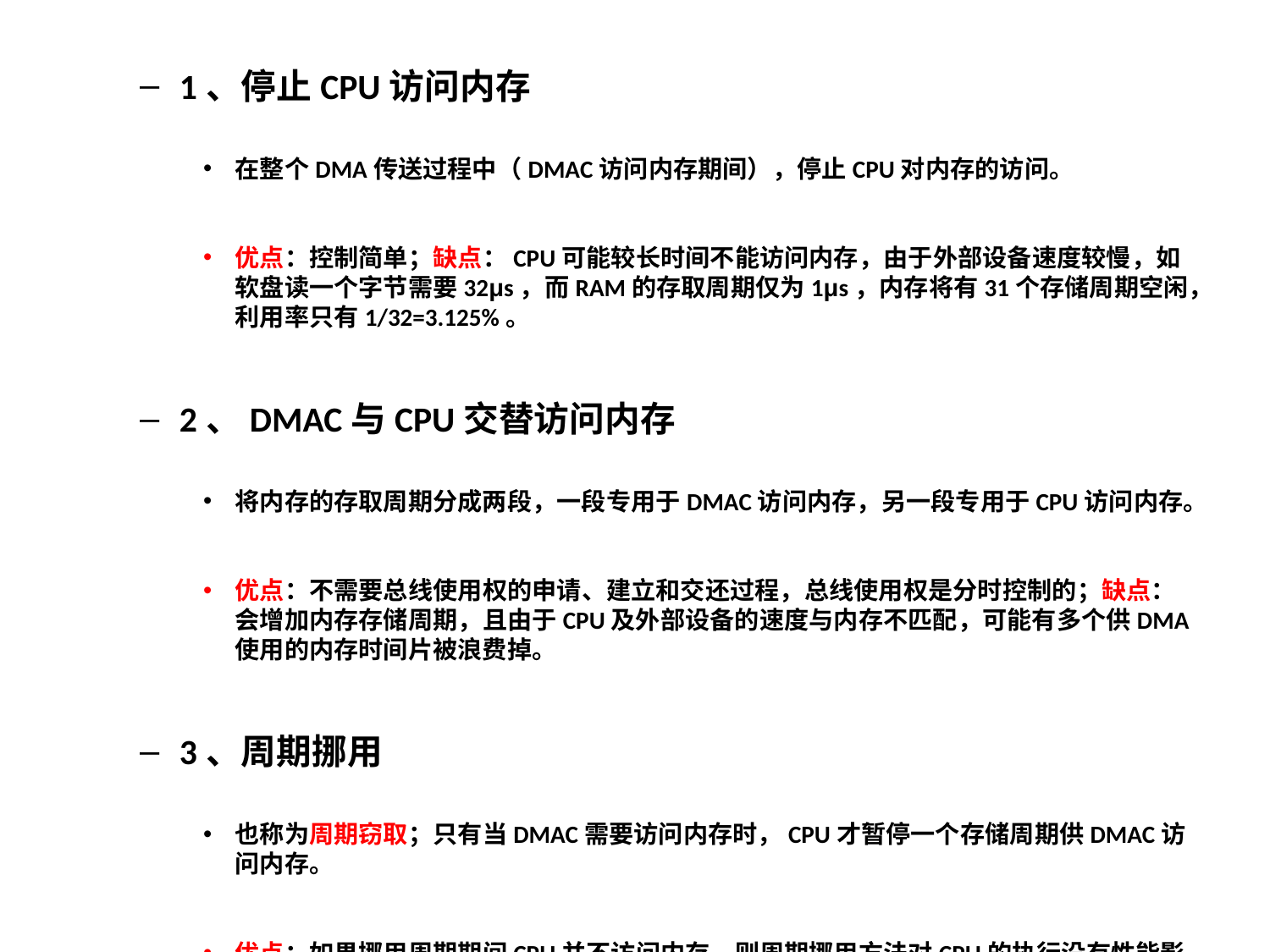

1、停止CPU访问内存

在整个DMA传送过程中（DMAC访问内存期间），停止CPU对内存的访问。

优点：控制简单；缺点：CPU可能较长时间不能访问内存，由于外部设备速度较慢，如软盘读一个字节需要32μs，而RAM的存取周期仅为1μs，内存将有31个存储周期空闲，利用率只有1/32=3.125%。

2、DMAC与CPU交替访问内存

将内存的存取周期分成两段，一段专用于DMAC访问内存，另一段专用于CPU访问内存。

优点：不需要总线使用权的申请、建立和交还过程，总线使用权是分时控制的；缺点：会增加内存存储周期，且由于CPU及外部设备的速度与内存不匹配，可能有多个供DMA使用的内存时间片被浪费掉。

3、周期挪用

也称为周期窃取；只有当DMAC需要访问内存时，CPU才暂停一个存储周期供DMAC访问内存。

优点：如果挪用周期期间CPU并不访问内存，则周期挪用方法对CPU的执行没有性能影响；如果挪用周期期间CPU也要访问内存，则DMA优先访问内存；周期挪用方法是DMA传送的主要方法。